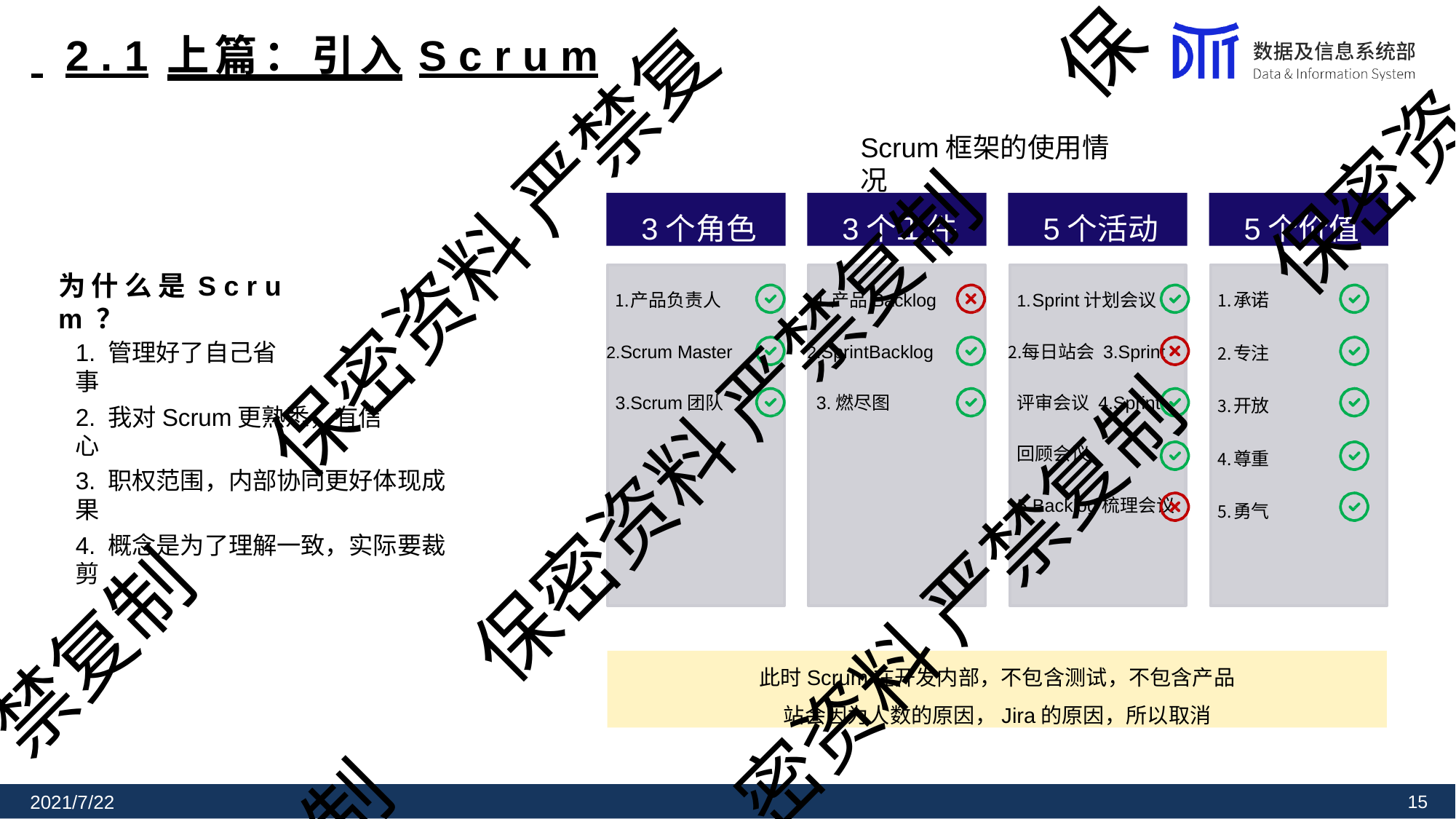

保
# 2 . 1	上篇：引入S c r u m
Scrum框架的使用情况
保密资
3个角色
3个工件
5个活动
5个价值
保密资料 严禁复

为什么是S c r u m ？

产品负责人
Scrum Master  3.Scrum团队
产品Backlog
SprintBacklog  3.燃尽图
Sprint计划会议
每日站会 3.Sprint评审会议 4.Sprint回顾会议 5.Backlog梳理会议
承诺

专注

开放

尊重

勇气

1. 管理好了自己省事
保密资料 严禁复制

2. 我对Scrum更熟悉，有信心

3. 职权范围，内部协同更好体现成果

4. 概念是为了理解一致，实际要裁剪
密资料 严禁复制
禁复制
此时Scrum在开发内部，不包含测试，不包含产品
站会因为人数的原因，Jira的原因，所以取消
制
2021/7/22
15